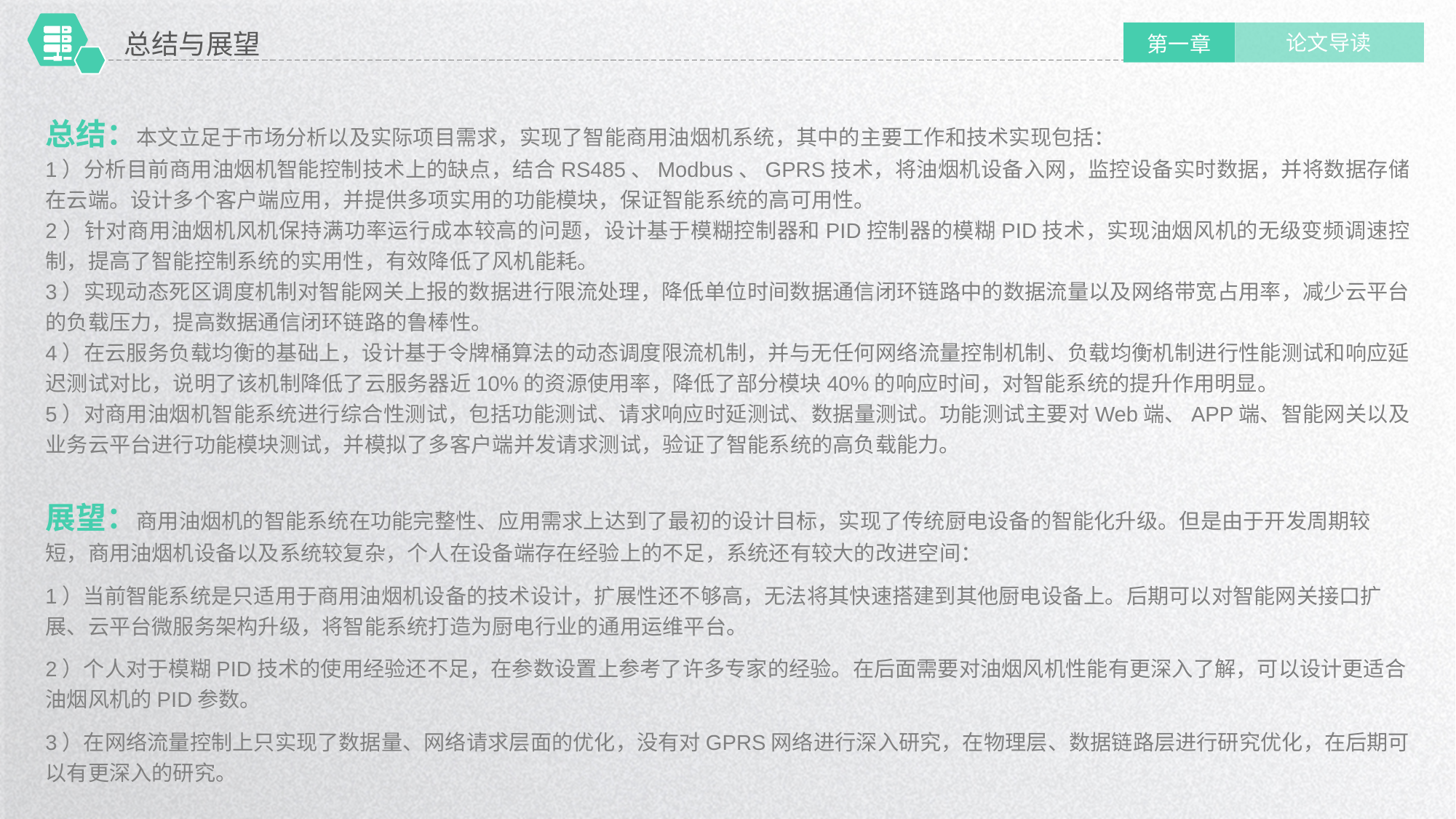

总结与展望
论文导读

第一章

总结：本文立足于市场分析以及实际项目需求，实现了智能商用油烟机系统，其中的主要工作和技术实现包括：
1）分析目前商用油烟机智能控制技术上的缺点，结合RS485、Modbus、GPRS技术，将油烟机设备入网，监控设备实时数据，并将数据存储在云端。设计多个客户端应用，并提供多项实用的功能模块，保证智能系统的高可用性。
2）针对商用油烟机风机保持满功率运行成本较高的问题，设计基于模糊控制器和PID控制器的模糊PID技术，实现油烟风机的无级变频调速控制，提高了智能控制系统的实用性，有效降低了风机能耗。
3）实现动态死区调度机制对智能网关上报的数据进行限流处理，降低单位时间数据通信闭环链路中的数据流量以及网络带宽占用率，减少云平台的负载压力，提高数据通信闭环链路的鲁棒性。
4）在云服务负载均衡的基础上，设计基于令牌桶算法的动态调度限流机制，并与无任何网络流量控制机制、负载均衡机制进行性能测试和响应延迟测试对比，说明了该机制降低了云服务器近10%的资源使用率，降低了部分模块40%的响应时间，对智能系统的提升作用明显。
5）对商用油烟机智能系统进行综合性测试，包括功能测试、请求响应时延测试、数据量测试。功能测试主要对Web端、APP端、智能网关以及业务云平台进行功能模块测试，并模拟了多客户端并发请求测试，验证了智能系统的高负载能力。
展望：商用油烟机的智能系统在功能完整性、应用需求上达到了最初的设计目标，实现了传统厨电设备的智能化升级。但是由于开发周期较短，商用油烟机设备以及系统较复杂，个人在设备端存在经验上的不足，系统还有较大的改进空间：
1）当前智能系统是只适用于商用油烟机设备的技术设计，扩展性还不够高，无法将其快速搭建到其他厨电设备上。后期可以对智能网关接口扩展、云平台微服务架构升级，将智能系统打造为厨电行业的通用运维平台。
2）个人对于模糊PID技术的使用经验还不足，在参数设置上参考了许多专家的经验。在后面需要对油烟风机性能有更深入了解，可以设计更适合油烟风机的PID参数。
3）在网络流量控制上只实现了数据量、网络请求层面的优化，没有对GPRS网络进行深入研究，在物理层、数据链路层进行研究优化，在后期可以有更深入的研究。
延时符